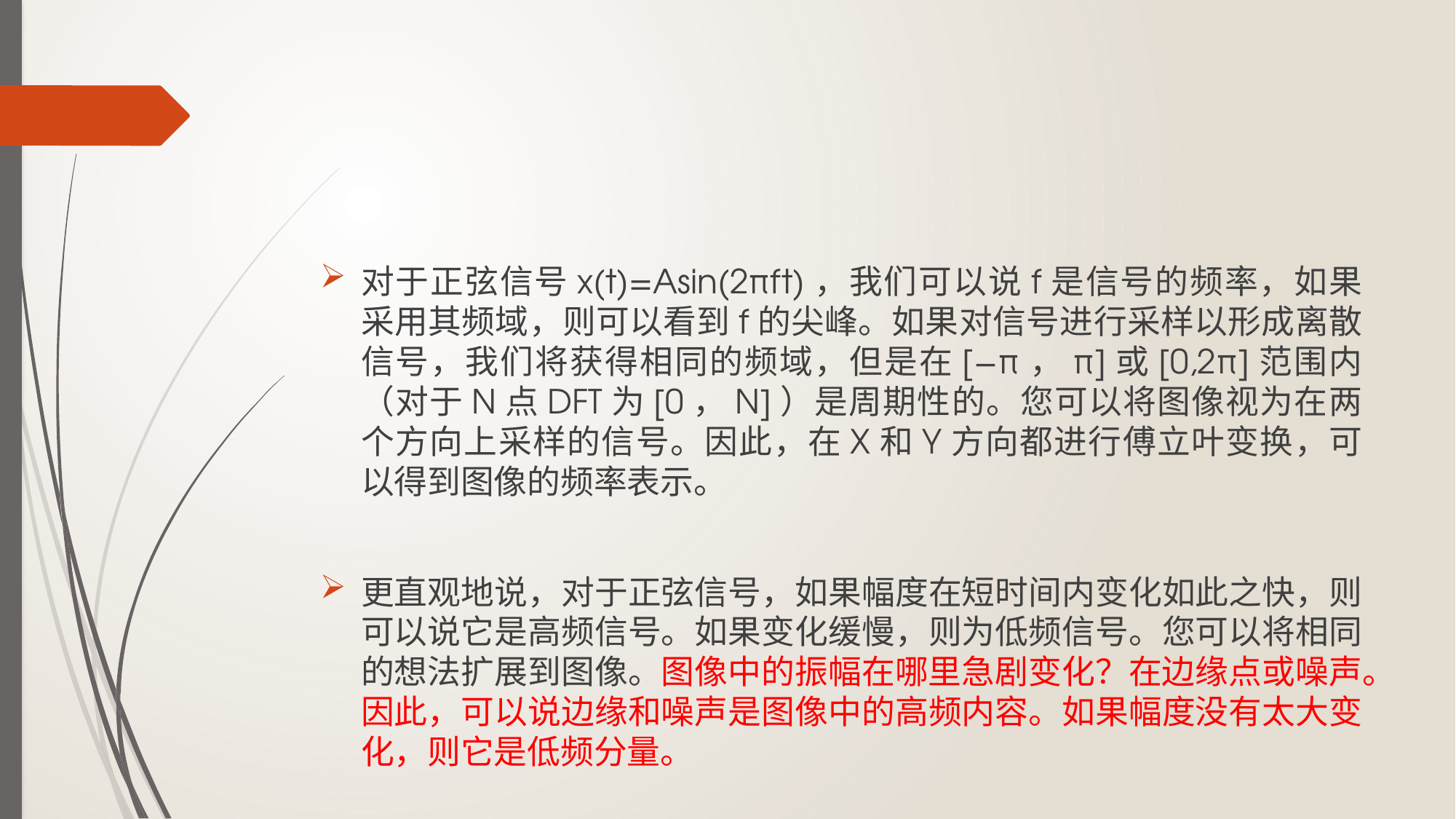

#
对于正弦信号x(t)=Asin(2πft)，我们可以说f是信号的频率，如果采用其频域，则可以看到f的尖峰。如果对信号进行采样以形成离散信号，我们将获得相同的频域，但是在[−π，π]或[0,2π]范围内（对于N点DFT为[0，N]）是周期性的。您可以将图像视为在两个方向上采样的信号。因此，在X和Y方向都进行傅立叶变换，可以得到图像的频率表示。

更直观地说，对于正弦信号，如果幅度在短时间内变化如此之快，则可以说它是高频信号。如果变化缓慢，则为低频信号。您可以将相同的想法扩展到图像。图像中的振幅在哪里急剧变化？在边缘点或噪声。因此，可以说边缘和噪声是图像中的高频内容。如果幅度没有太大变化，则它是低频分量。